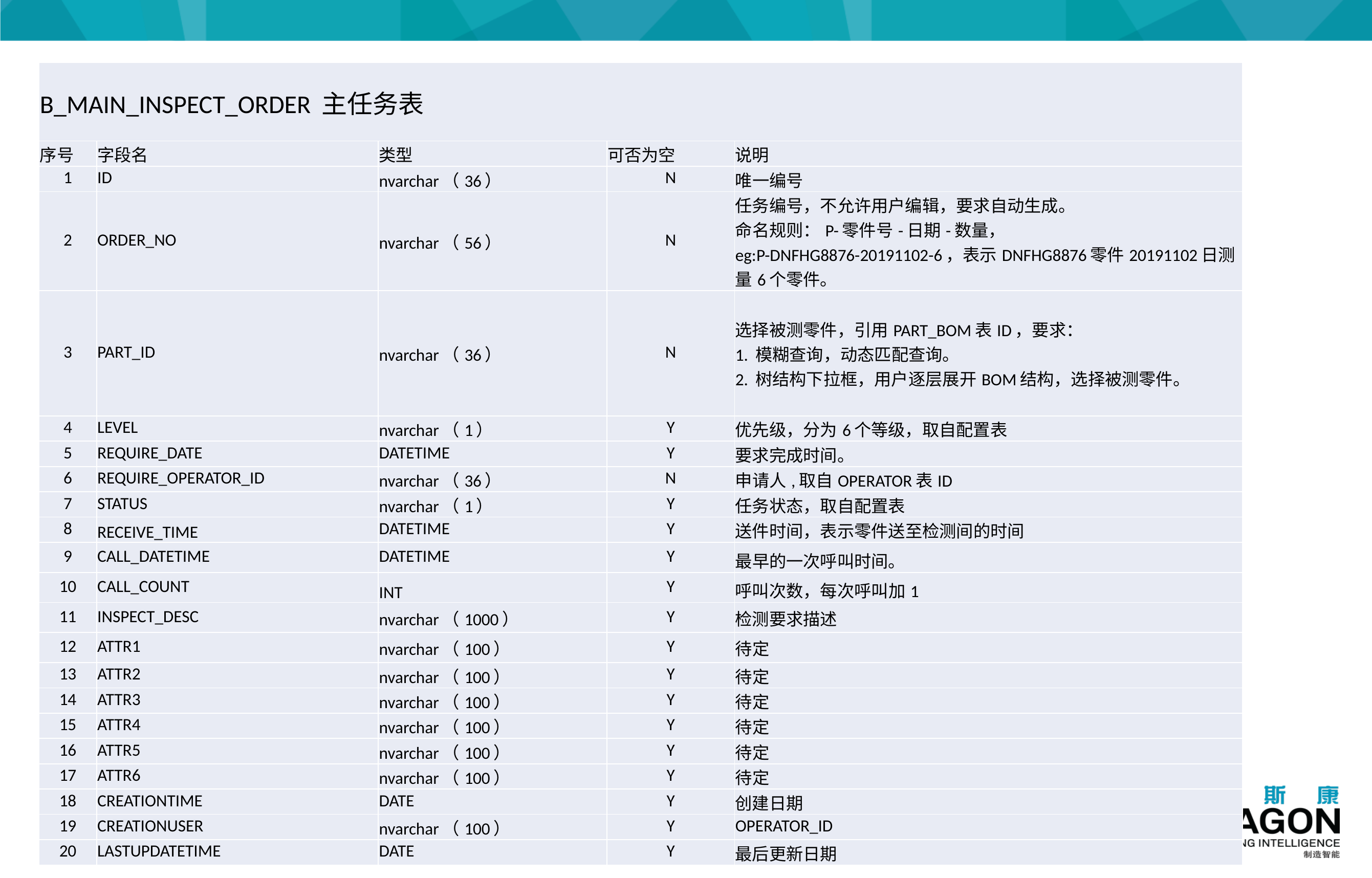

| B\_MAIN\_INSPECT\_ORDER 主任务表 |  |  |  |  |
| --- | --- | --- | --- | --- |
| 序号 | 字段名 | 类型 | 可否为空 | 说明 |
| 1 | ID | nvarchar（36） | N | 唯一编号 |
| 2 | ORDER\_NO | nvarchar（56） | N | 任务编号，不允许用户编辑，要求自动生成。 命名规则：P-零件号-日期-数量， eg:P-DNFHG8876-20191102-6，表示DNFHG8876零件20191102日测量6个零件。 |
| 3 | PART\_ID | nvarchar（36） | N | 选择被测零件，引用PART\_BOM表ID，要求： 1. 模糊查询，动态匹配查询。 2. 树结构下拉框，用户逐层展开BOM结构，选择被测零件。 |
| 4 | LEVEL | nvarchar（1） | Y | 优先级，分为6个等级，取自配置表 |
| 5 | REQUIRE\_DATE | DATETIME | Y | 要求完成时间。 |
| 6 | REQUIRE\_OPERATOR\_ID | nvarchar（36） | N | 申请人,取自OPERATOR表ID |
| 7 | STATUS | nvarchar（1） | Y | 任务状态，取自配置表 |
| 8 | RECEIVE\_TIME | DATETIME | Y | 送件时间，表示零件送至检测间的时间 |
| 9 | CALL\_DATETIME | DATETIME | Y | 最早的一次呼叫时间。 |
| 10 | CALL\_COUNT | INT | Y | 呼叫次数，每次呼叫加1 |
| 11 | INSPECT\_DESC | nvarchar（1000） | Y | 检测要求描述 |
| 12 | ATTR1 | nvarchar（100） | Y | 待定 |
| 13 | ATTR2 | nvarchar（100） | Y | 待定 |
| 14 | ATTR3 | nvarchar（100） | Y | 待定 |
| 15 | ATTR4 | nvarchar（100） | Y | 待定 |
| 16 | ATTR5 | nvarchar（100） | Y | 待定 |
| 17 | ATTR6 | nvarchar（100） | Y | 待定 |
| 18 | CREATIONTIME | DATE | Y | 创建日期 |
| 19 | CREATIONUSER | nvarchar（100） | Y | OPERATOR\_ID |
| 20 | LASTUPDATETIME | DATE | Y | 最后更新日期 |